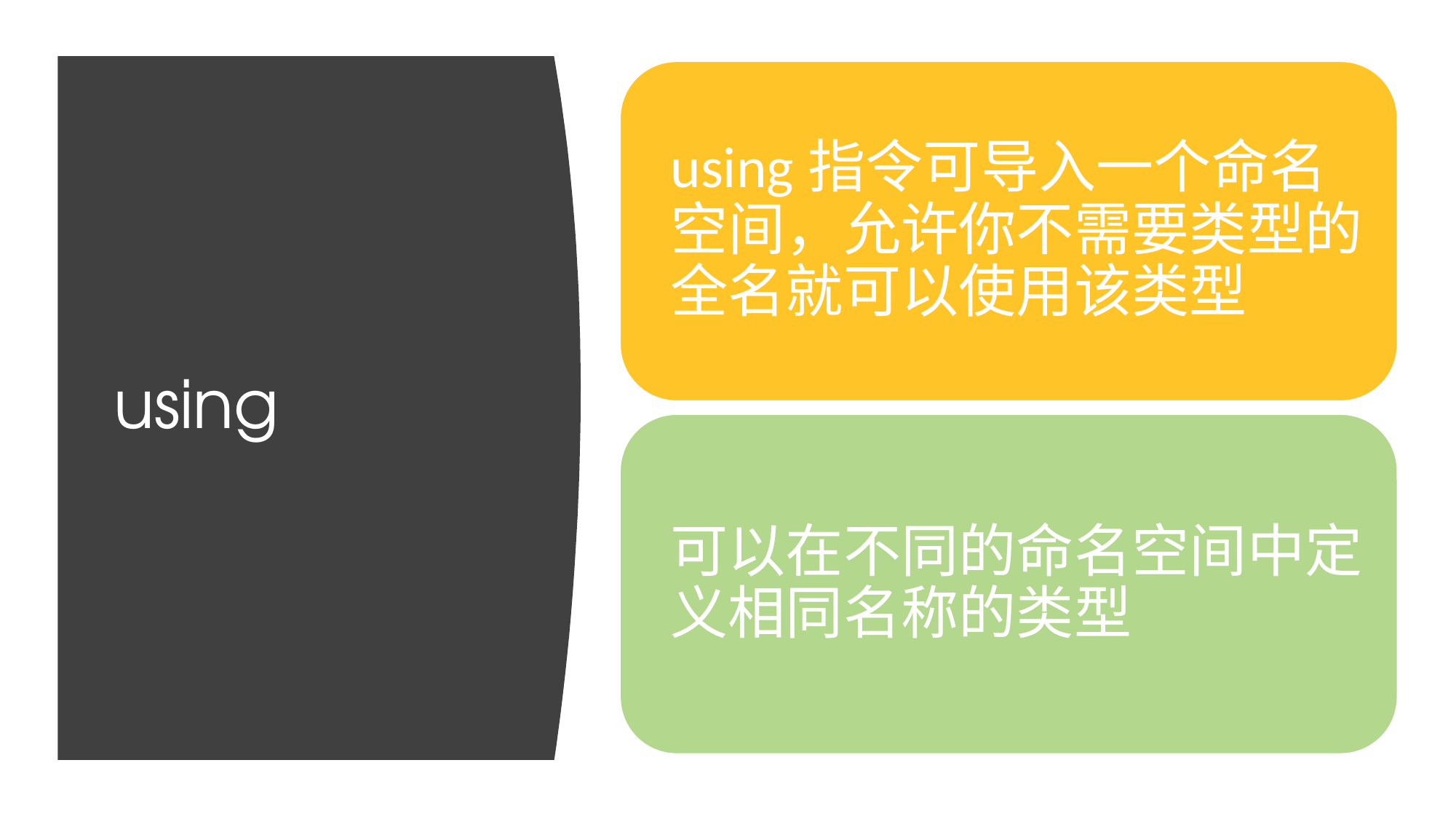

using指令可导入一个命名空间，允许你不需要类型的全名就可以使用该类型
可以在不同的命名空间中定义相同名称的类型

# using